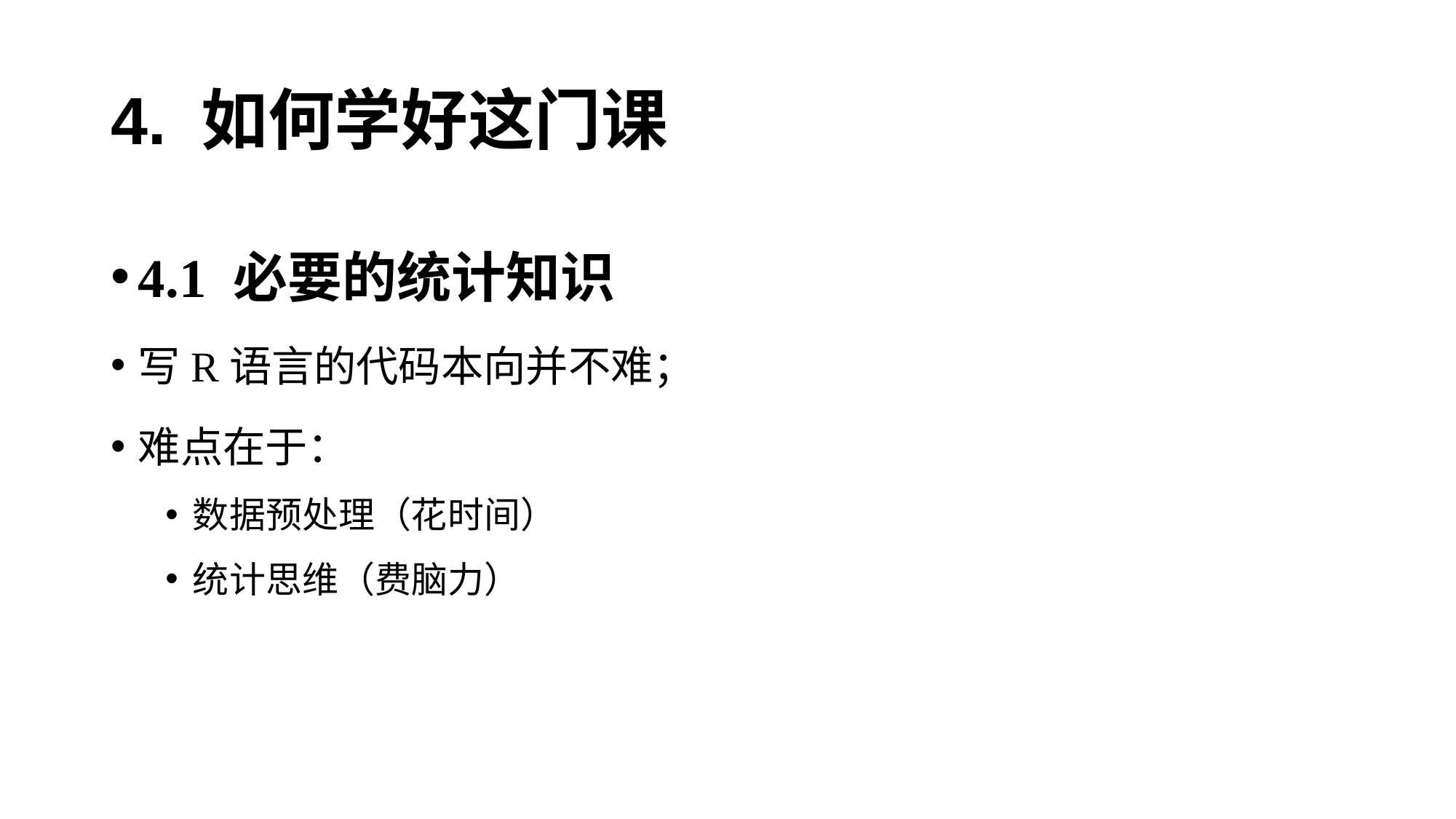

# 4. 如何学好这门课
4.1 必要的统计知识
写R语言的代码本向并不难；
难点在于：
数据预处理（花时间）
统计思维（费脑力）